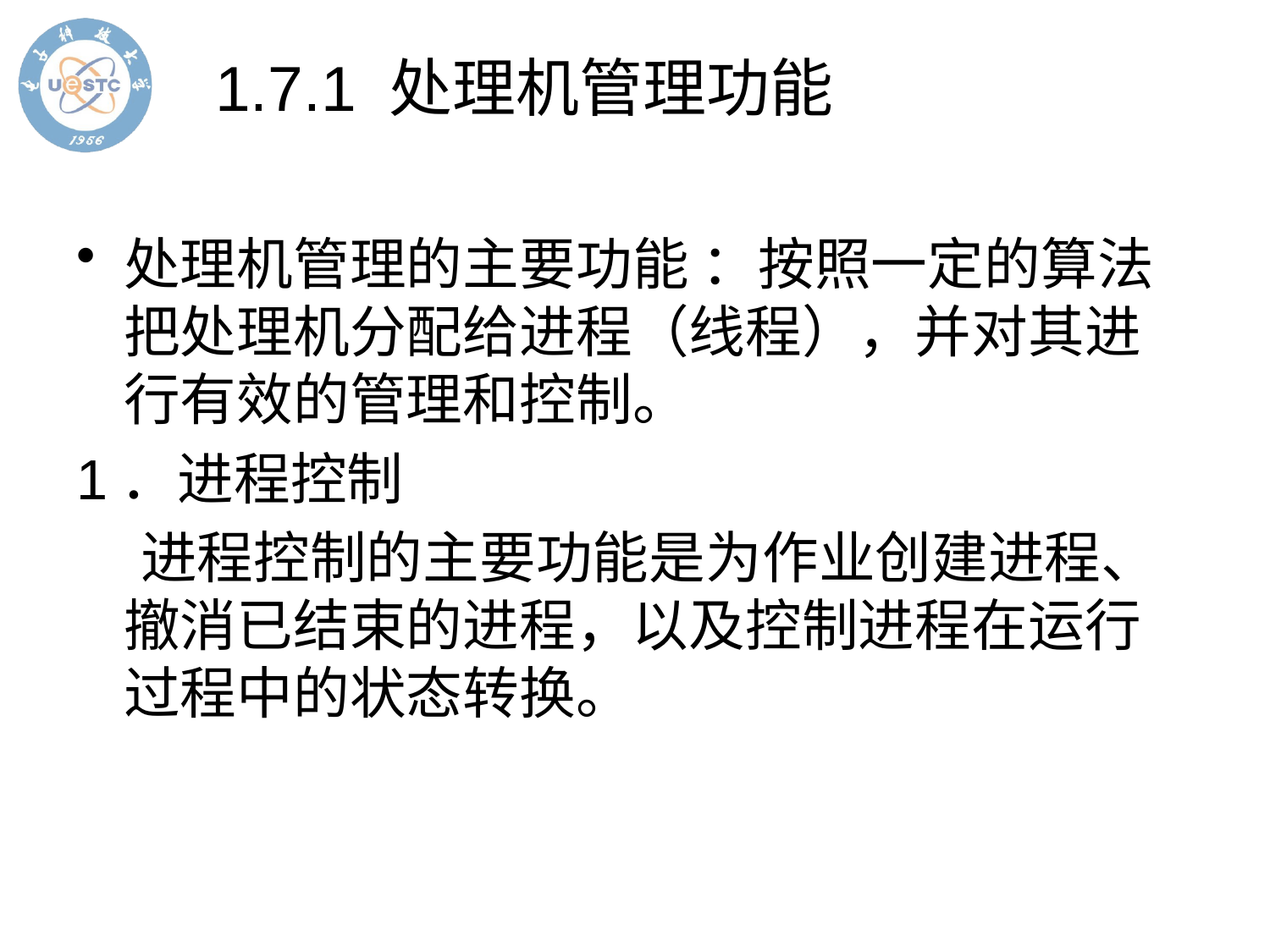

# 1.7.1 处理机管理功能
处理机管理的主要功能 ：按照一定的算法把处理机分配给进程（线程），并对其进行有效的管理和控制。
1．进程控制
    进程控制的主要功能是为作业创建进程、撤消已结束的进程，以及控制进程在运行过程中的状态转换。